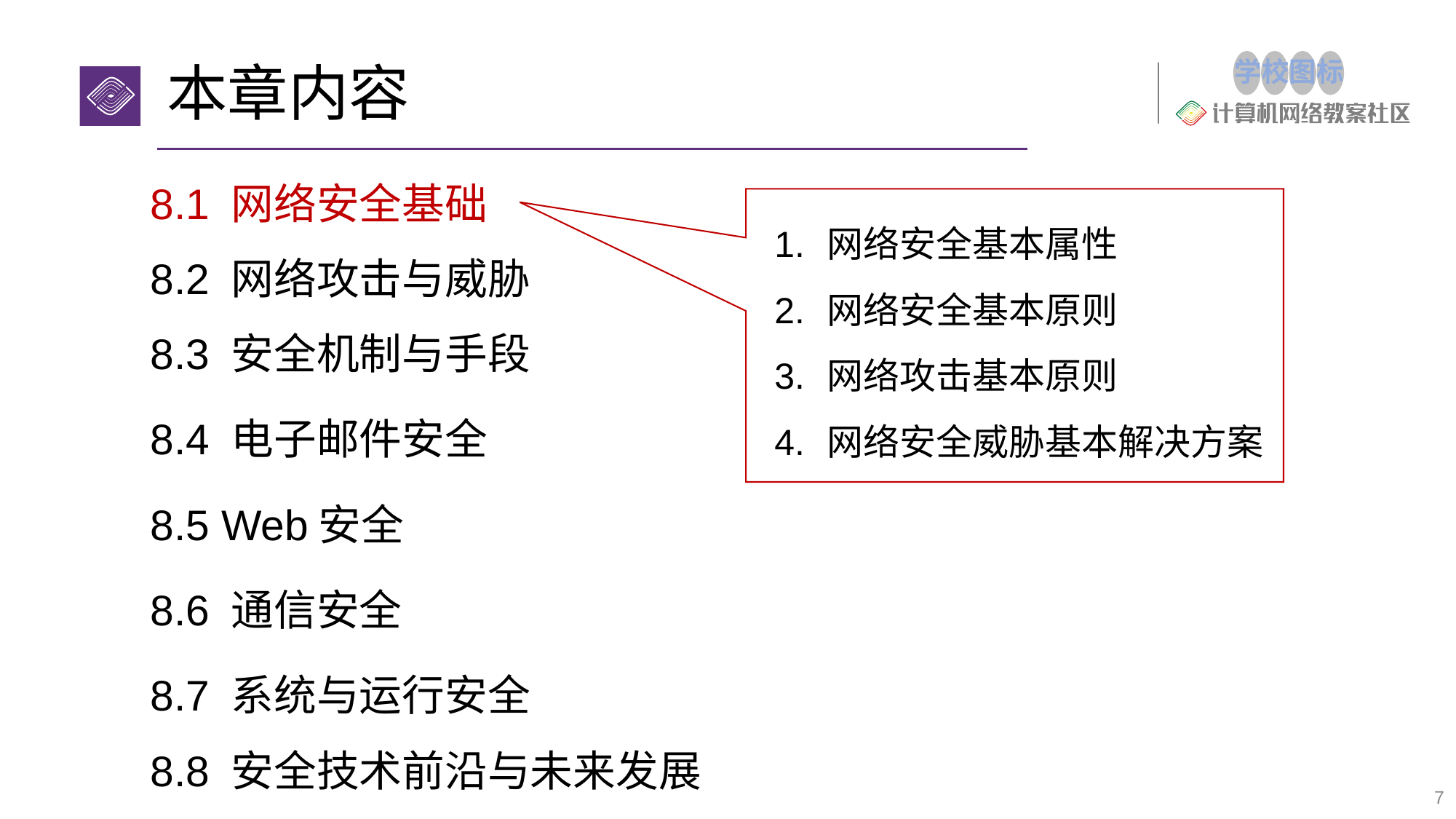

# 本章内容
8.1 网络安全基础
8.2 网络攻击与威胁
8.3 安全机制与手段
8.4 电子邮件安全
8.5 Web安全
8.6 通信安全
8.7 系统与运行安全
8.8 安全技术前沿与未来发展

网络安全基本属性
网络安全基本原则
网络攻击基本原则
网络安全威胁基本解决方案
7